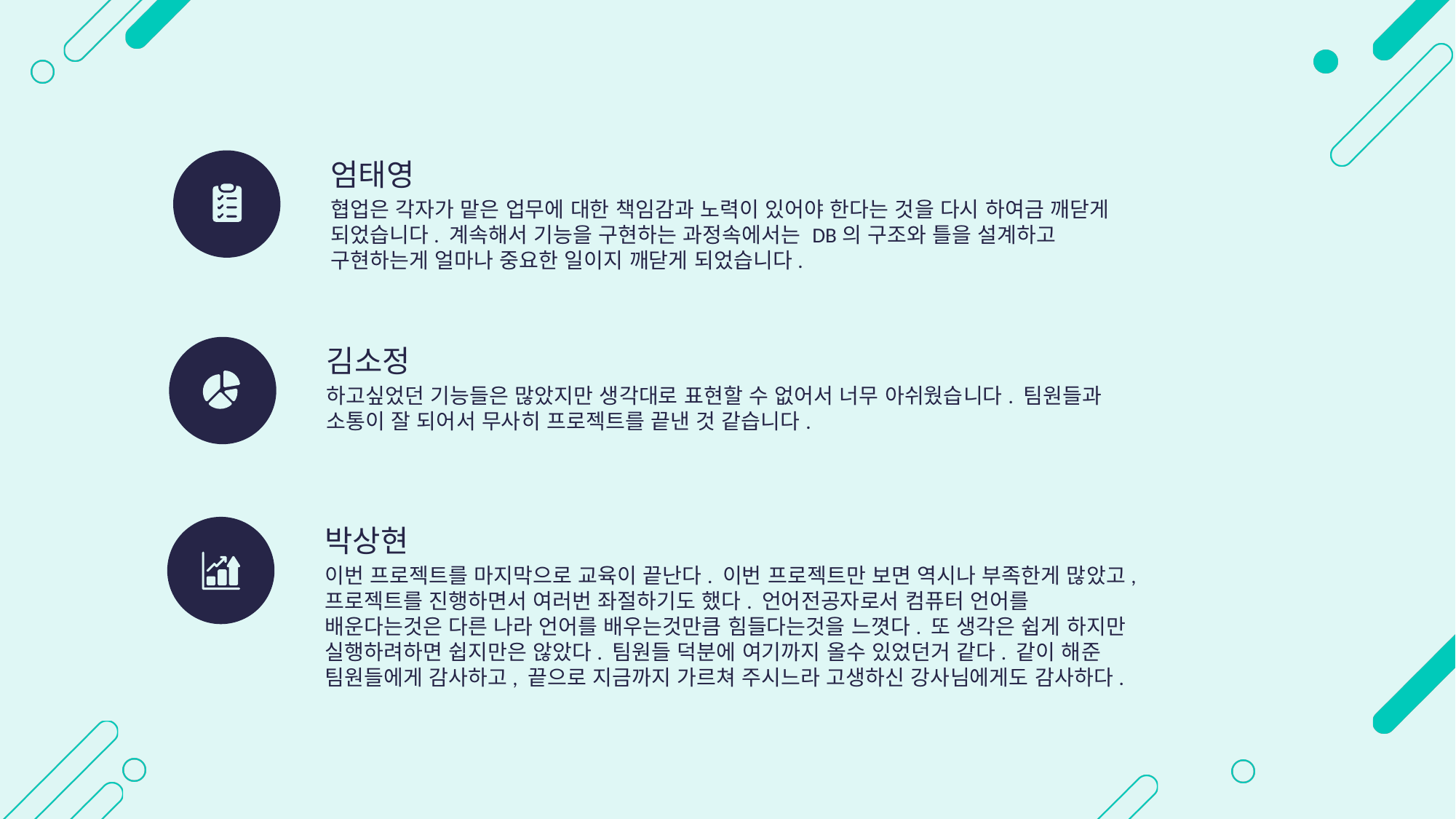

엄태영

협업은 각자가 맡은 업무에 대한 책임감과 노력이 있어야 한다는 것을 다시 하여금 깨닫게 되었습니다. 계속해서 기능을 구현하는 과정속에서는 DB의 구조와 틀을 설계하고 구현하는게 얼마나 중요한 일이지 깨닫게 되었습니다.

김소정

하고싶었던 기능들은 많았지만 생각대로 표현할 수 없어서 너무 아쉬웠습니다. 팀원들과 소통이 잘 되어서 무사히 프로젝트를 끝낸 것 같습니다.

박상현

이번 프로젝트를 마지막으로 교육이 끝난다. 이번 프로젝트만 보면 역시나 부족한게 많았고,프로젝트를 진행하면서 여러번 좌절하기도 했다. 언어전공자로서 컴퓨터 언어를 배운다는것은 다른 나라 언어를 배우는것만큼 힘들다는것을 느꼇다. 또 생각은 쉽게 하지만 실행하려하면 쉽지만은 않았다. 팀원들 덕분에 여기까지 올수 있었던거 같다. 같이 해준 팀원들에게 감사하고, 끝으로 지금까지 가르쳐 주시느라 고생하신 강사님에게도 감사하다.